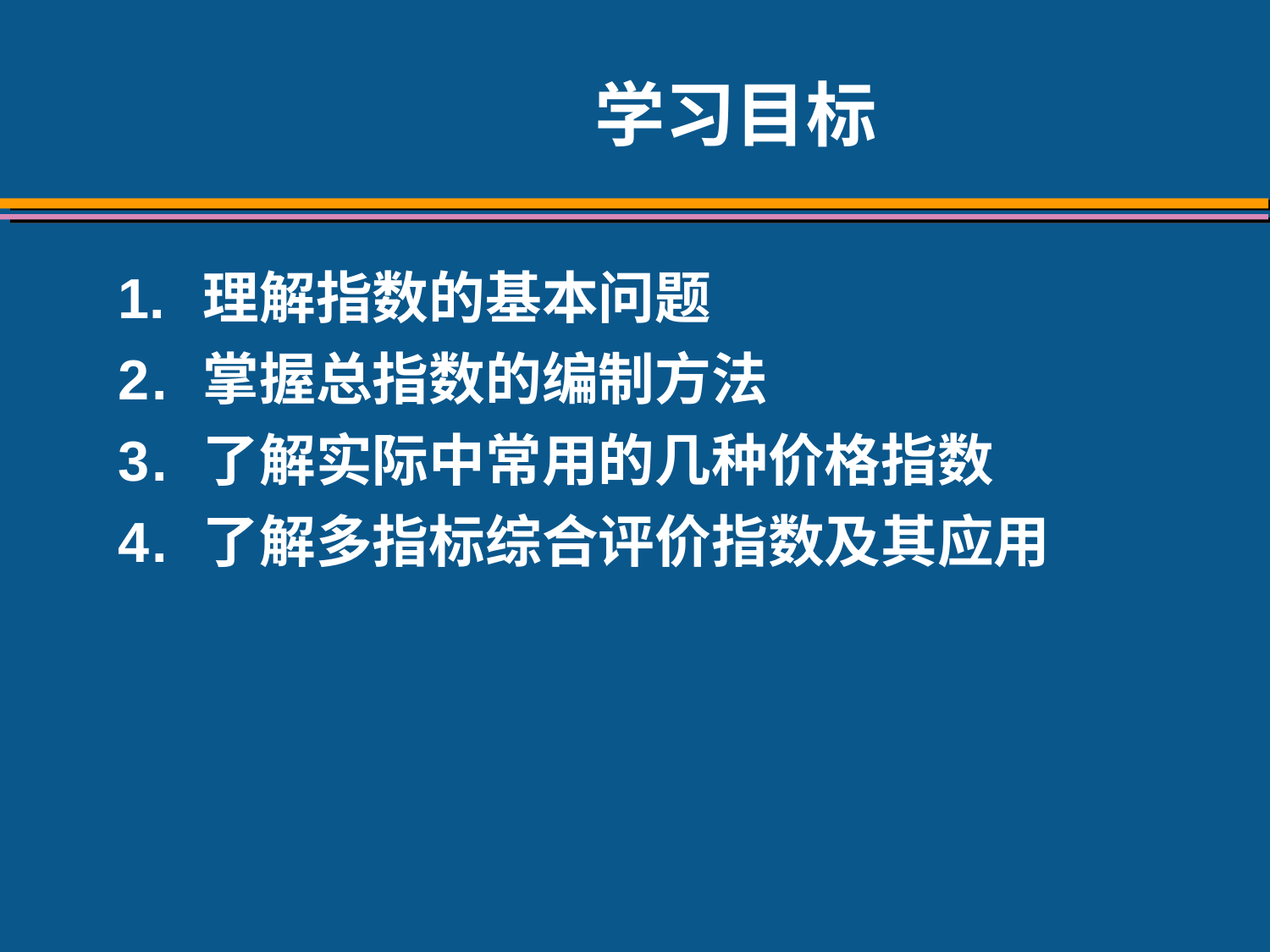

# 学习目标
1.	理解指数的基本问题
掌握总指数的编制方法
了解实际中常用的几种价格指数
了解多指标综合评价指数及其应用